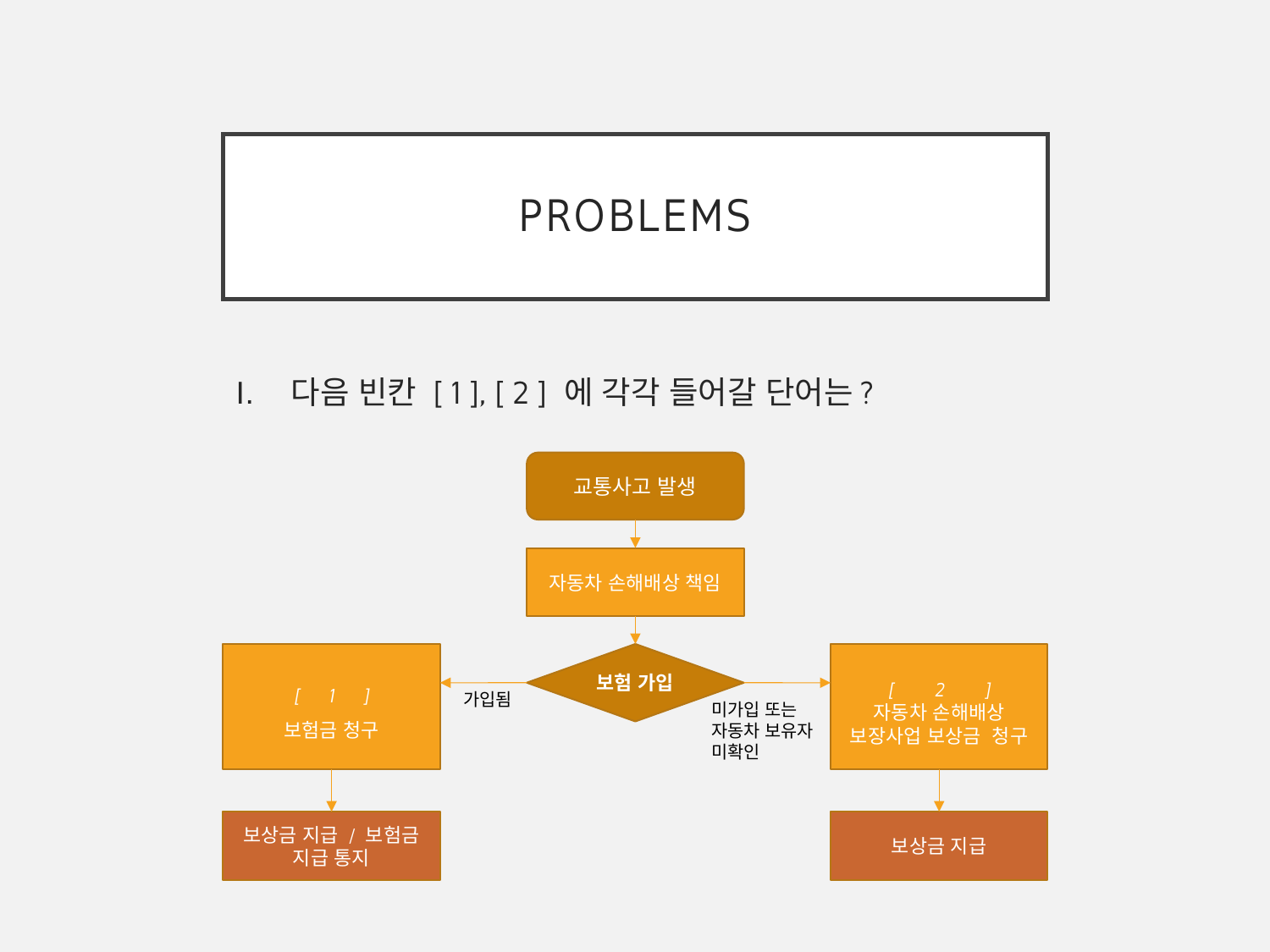

# Problems
다음 빈칸 [ 1 ], [ 2 ] 에 각각 들어갈 단어는?
교통사고 발생
자동차 손해배상 책임
[     1     ]
보험금 청구
보험 가입
[       2       ]
자동차 손해배상 보장사업 보상금  청구
가입됨
미가입 또는 자동차 보유자 미확인
보상금 지급 / 보험금 지급 통지
보상금 지급